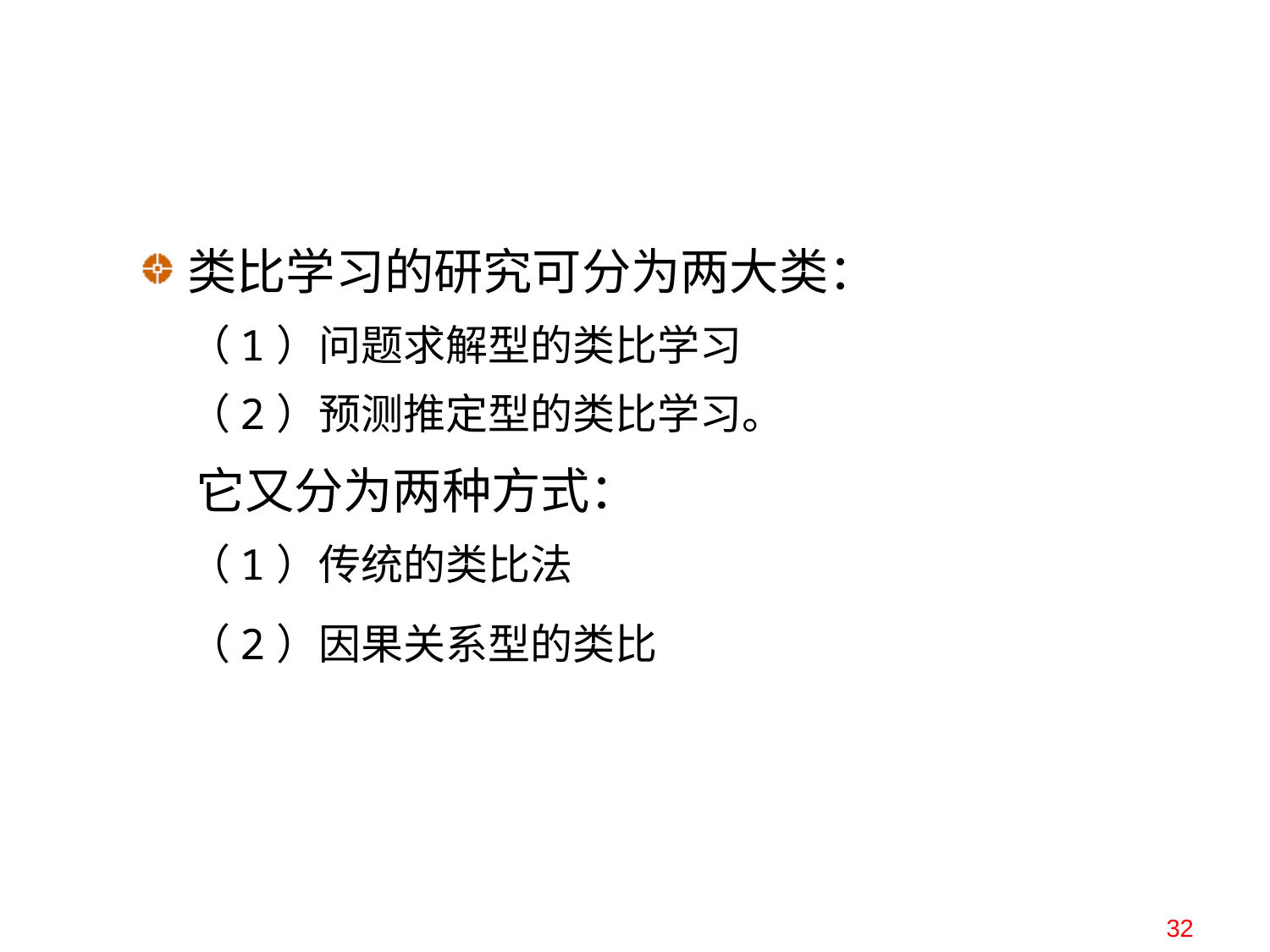

类比学习的研究可分为两大类：
    （1）问题求解型的类比学习
    （2）预测推定型的类比学习。
    它又分为两种方式：
    （1）传统的类比法
    （2）因果关系型的类比
32